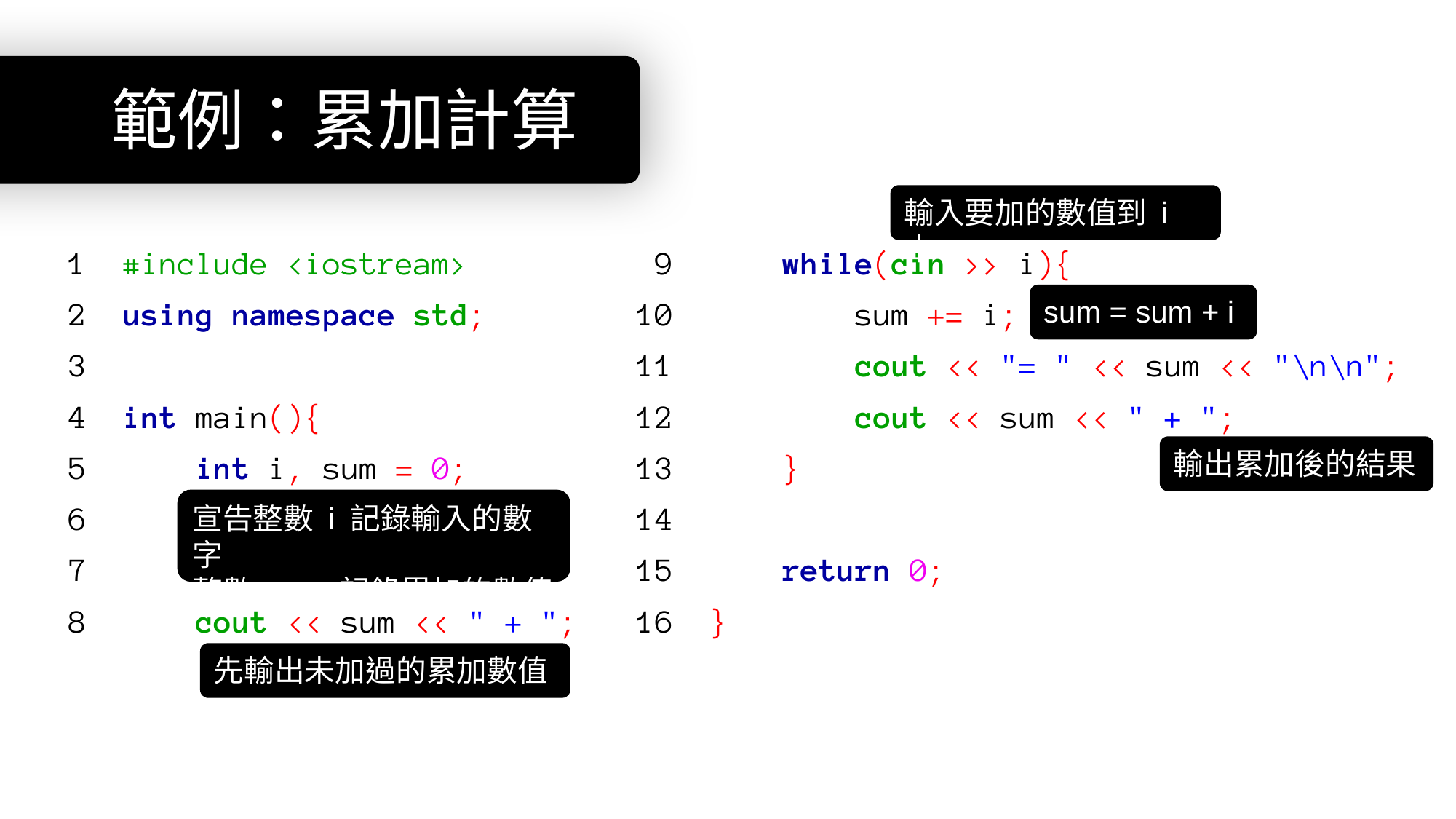

# 範例：累加計算

輸入要加的數值到 i 中
 1  #include <iostream>
 2  using namespace std;
 3
 4  int main(){
 5      int i, sum = 0;
 6
 7
 8      cout << sum << " + ";
 9      while(cin >> i){
10          sum += i;
11          cout << "= " << sum << "\n\n";
12          cout << sum << " + ";
13      }
14
15      return 0;
16  }
sum = sum + i
輸出累加後的結果
宣告整數 i 記錄輸入的數字
整數 sum 記錄累加的數值
先輸出未加過的累加數值